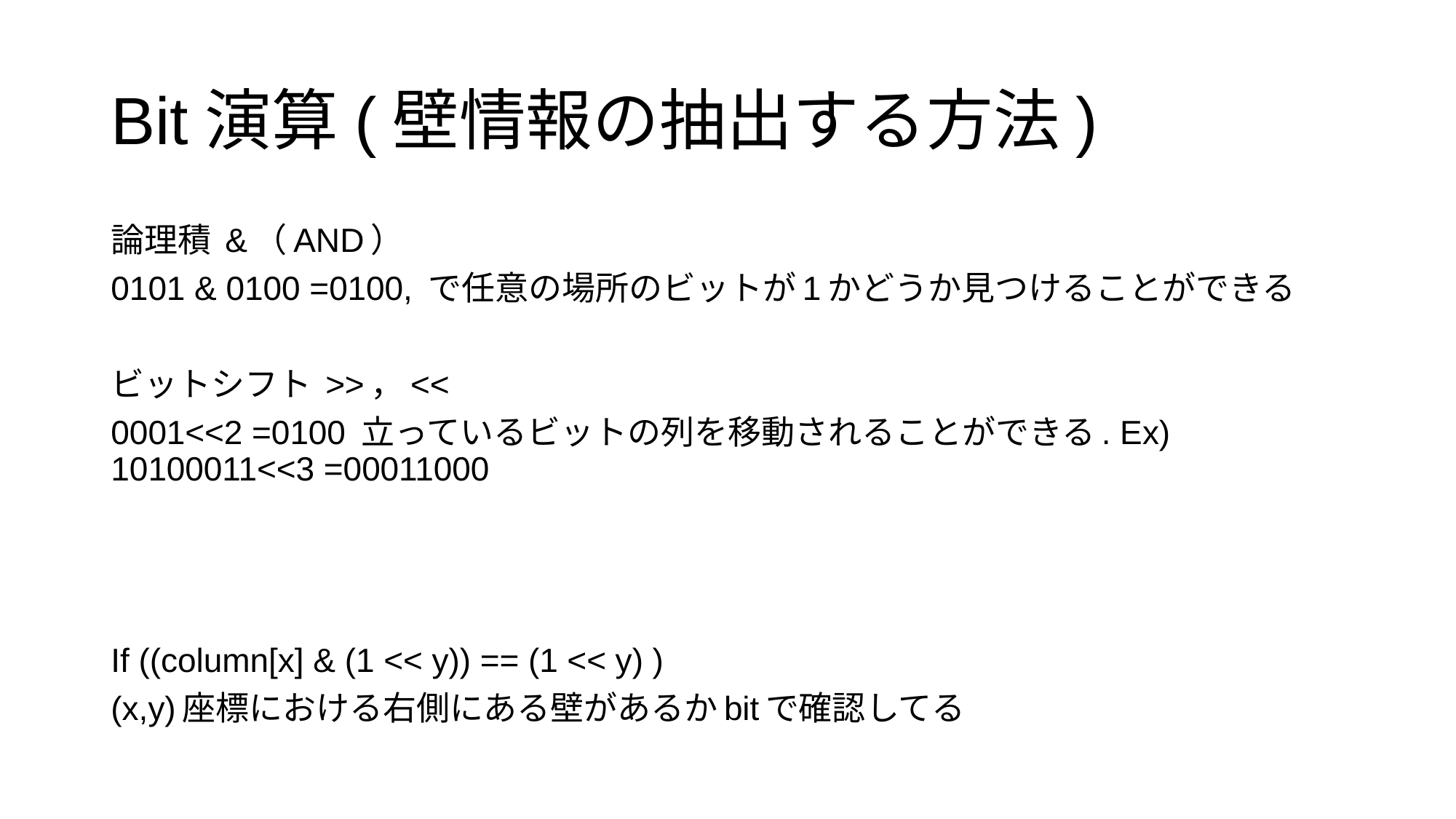

# Bit演算(壁情報の抽出する方法)
論理積 &（AND）
0101 & 0100 =0100, で任意の場所のビットが1かどうか見つけることができる

ビットシフト >>，<<
0001<<2 =0100 立っているビットの列を移動されることができる. Ex) 10100011<<3 =00011000

If ((column[x] & (1 << y)) == (1 << y) )
(x,y)座標における右側にある壁があるかbitで確認してる